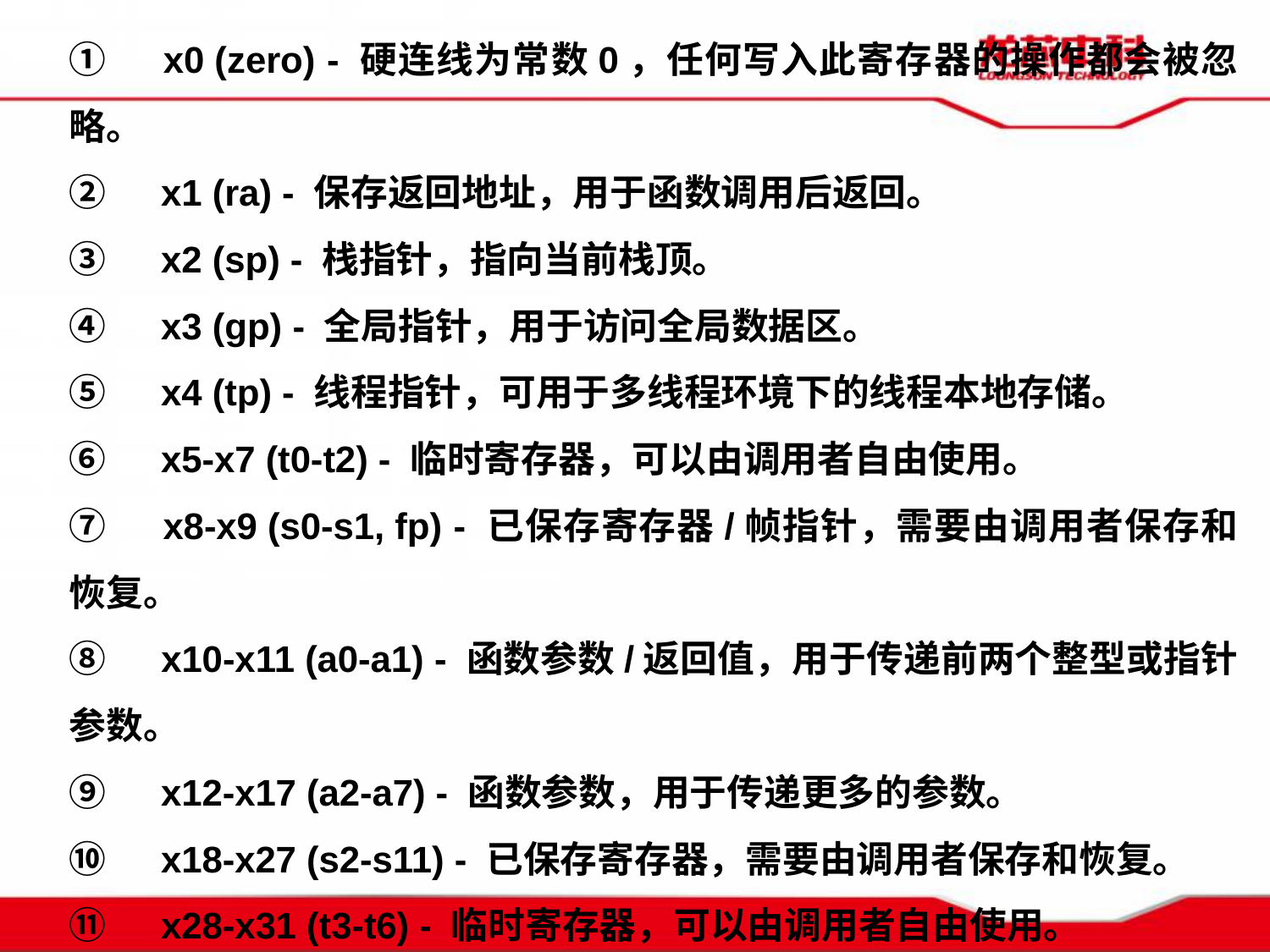

①　x0 (zero) - 硬连线为常数0，任何写入此寄存器的操作都会被忽略。
②　x1 (ra) - 保存返回地址，用于函数调用后返回。
③　x2 (sp) - 栈指针，指向当前栈顶。
④　x3 (gp) - 全局指针，用于访问全局数据区。
⑤　x4 (tp) - 线程指针，可用于多线程环境下的线程本地存储。
⑥　x5-x7 (t0-t2) - 临时寄存器，可以由调用者自由使用。
⑦　x8-x9 (s0-s1, fp) - 已保存寄存器/帧指针，需要由调用者保存和恢复。
⑧　x10-x11 (a0-a1) - 函数参数/返回值，用于传递前两个整型或指针参数。
⑨　x12-x17 (a2-a7) - 函数参数，用于传递更多的参数。
⑩　x18-x27 (s2-s11) - 已保存寄存器，需要由调用者保存和恢复。
⑪　x28-x31 (t3-t6) - 临时寄存器，可以由调用者自由使用。